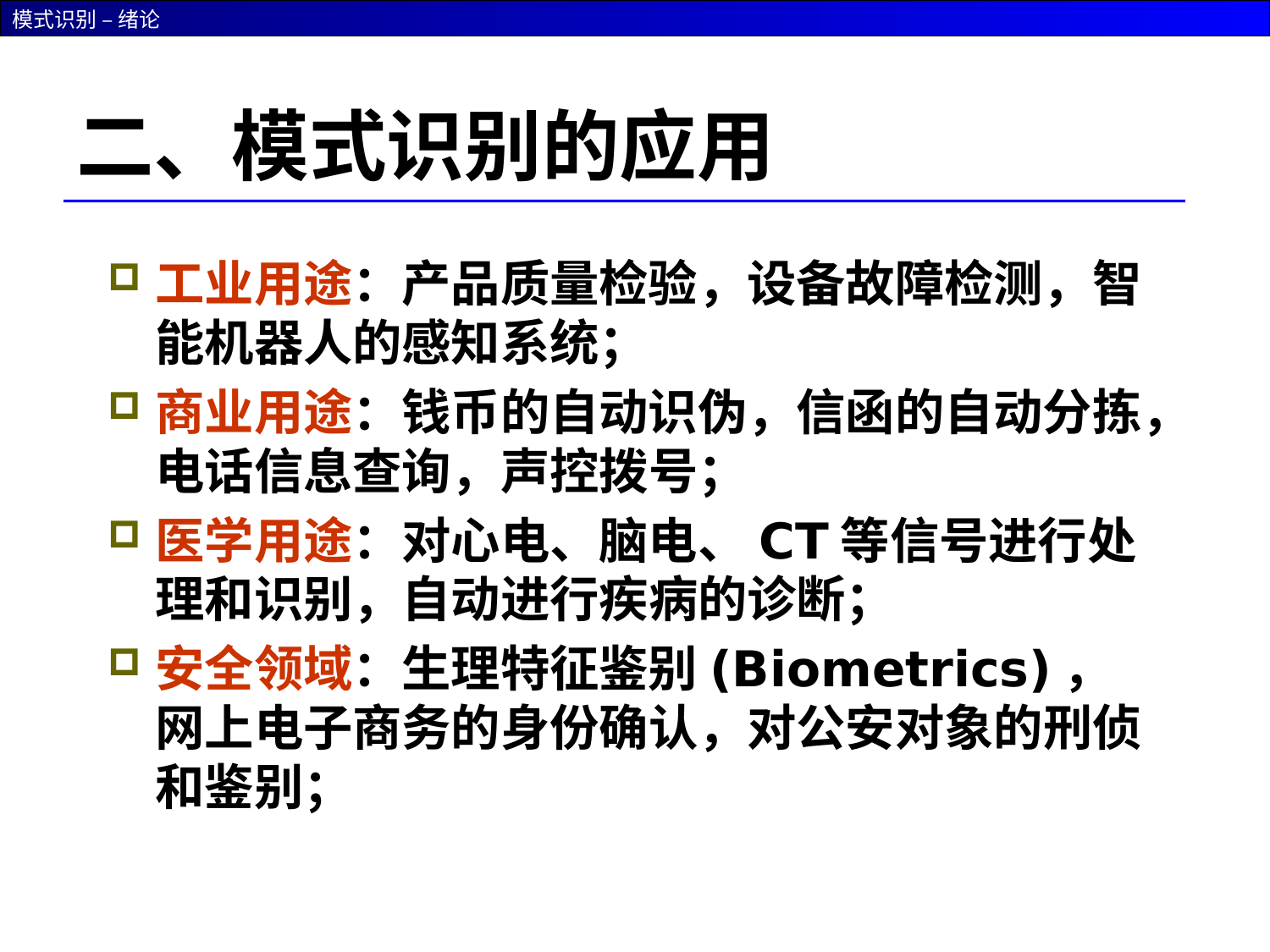

# 二、模式识别的应用
工业用途：产品质量检验，设备故障检测，智能机器人的感知系统；
商业用途：钱币的自动识伪，信函的自动分拣，电话信息查询，声控拨号；
医学用途：对心电、脑电、CT等信号进行处理和识别，自动进行疾病的诊断；
安全领域：生理特征鉴别(Biometrics)，网上电子商务的身份确认，对公安对象的刑侦和鉴别；